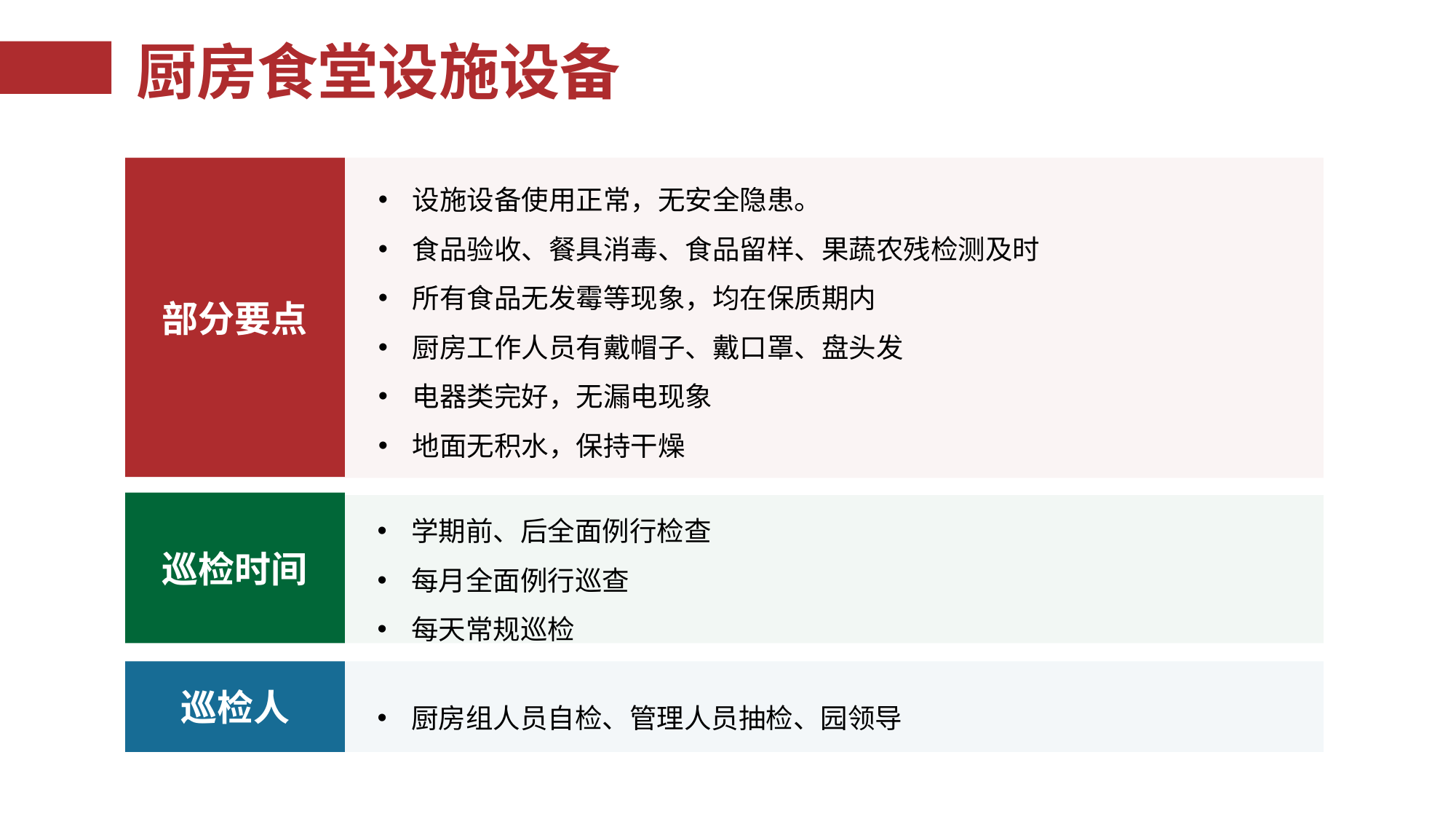

# 厨房食堂设施设备

部分要点

设施设备使用正常，无安全隐患。
食品验收、餐具消毒、食品留样、果蔬农残检测及时
所有食品无发霉等现象，均在保质期内
厨房工作人员有戴帽子、戴口罩、盘头发
电器类完好，无漏电现象
地面无积水，保持干燥
巡检时间
学期前、后全面例行检查
每月全面例行巡查
每天常规巡检

巡检人

厨房组人员自检、管理人员抽检、园领导